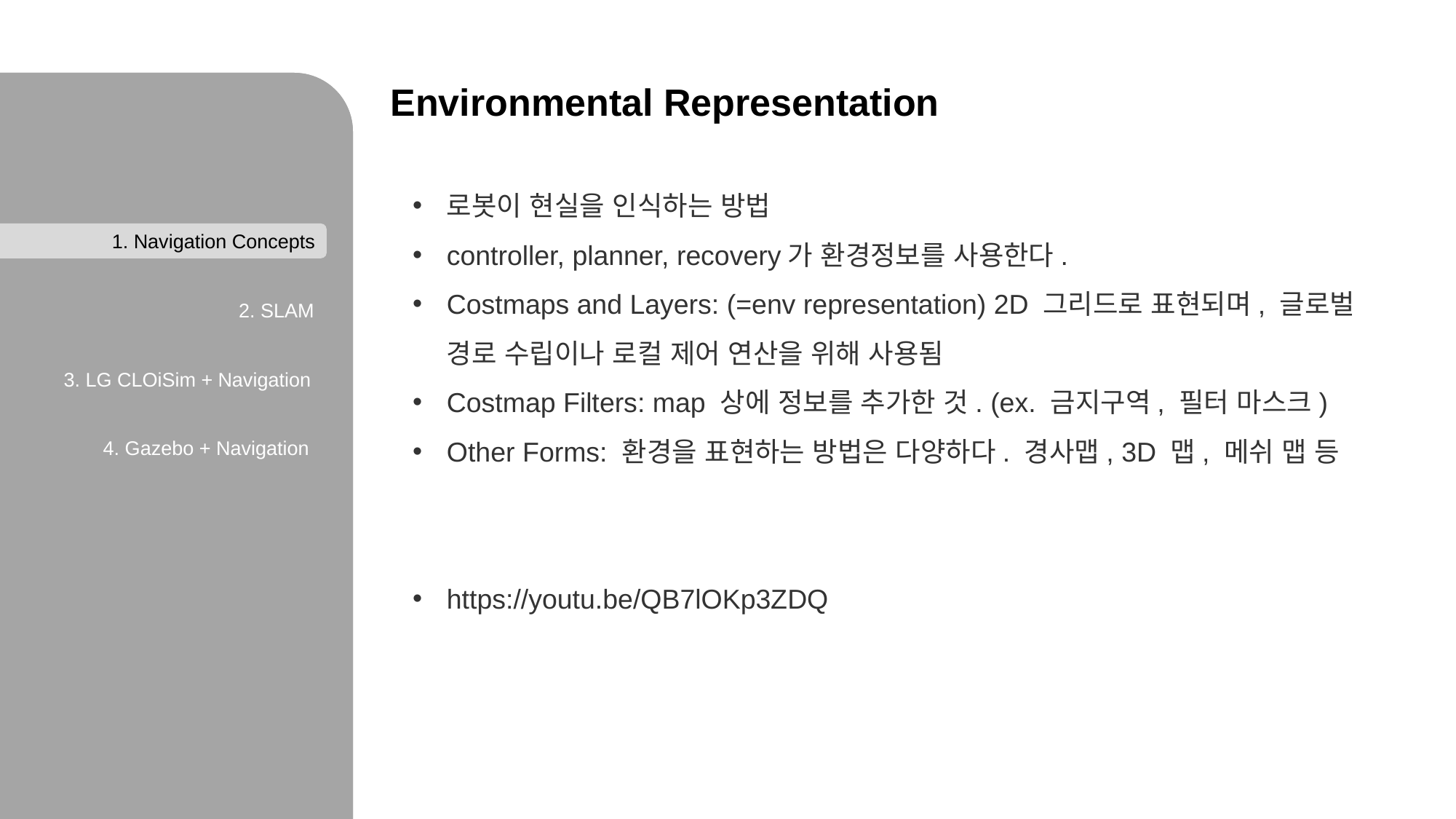

1. Navigation Concepts

2. SLAM
3. LG CLOiSim + Navigation
4. Gazebo + Navigation
Environmental Representation
로봇이 현실을 인식하는 방법
controller, planner, recovery가 환경정보를 사용한다.
Costmaps and Layers: (=env representation) 2D 그리드로 표현되며, 글로벌 경로 수립이나 로컬 제어 연산을 위해 사용됨
Costmap Filters: map 상에 정보를 추가한 것. (ex. 금지구역, 필터 마스크)
Other Forms: 환경을 표현하는 방법은 다양하다. 경사맵, 3D 맵, 메쉬 맵 등

https://youtu.be/QB7lOKp3ZDQ
1. Navigation Concepts

2. Features of Simulator
3. Comparison of Simulator
4. Research Tasks